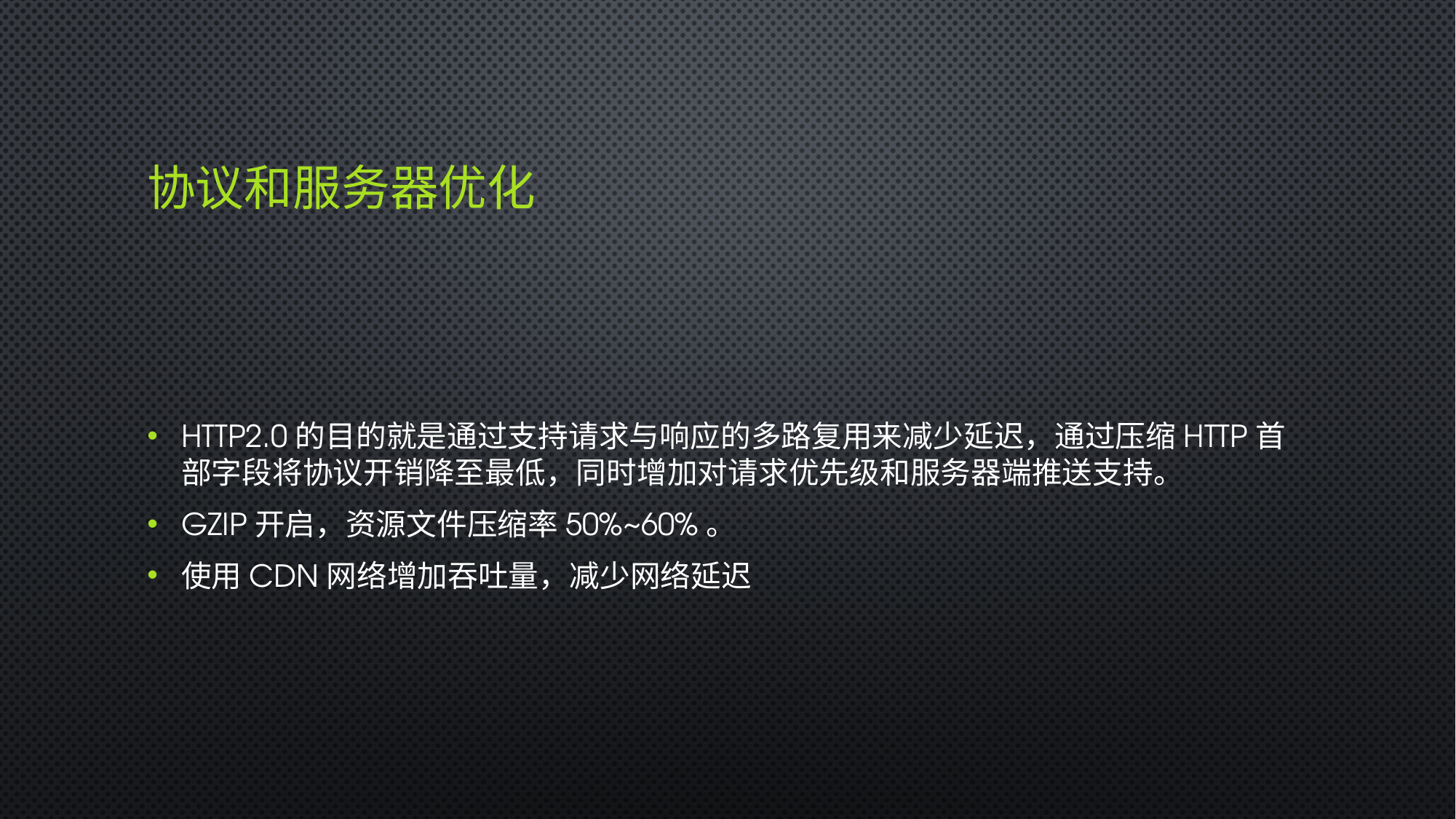

# 协议和服务器优化
HTTP2.0的目的就是通过支持请求与响应的多路复用来减少延迟，通过压缩HTTP首部字段将协议开销降至最低，同时增加对请求优先级和服务器端推送支持。
GZIP开启，资源文件压缩率50%~60%。
使用CDN网络增加吞吐量，减少网络延迟